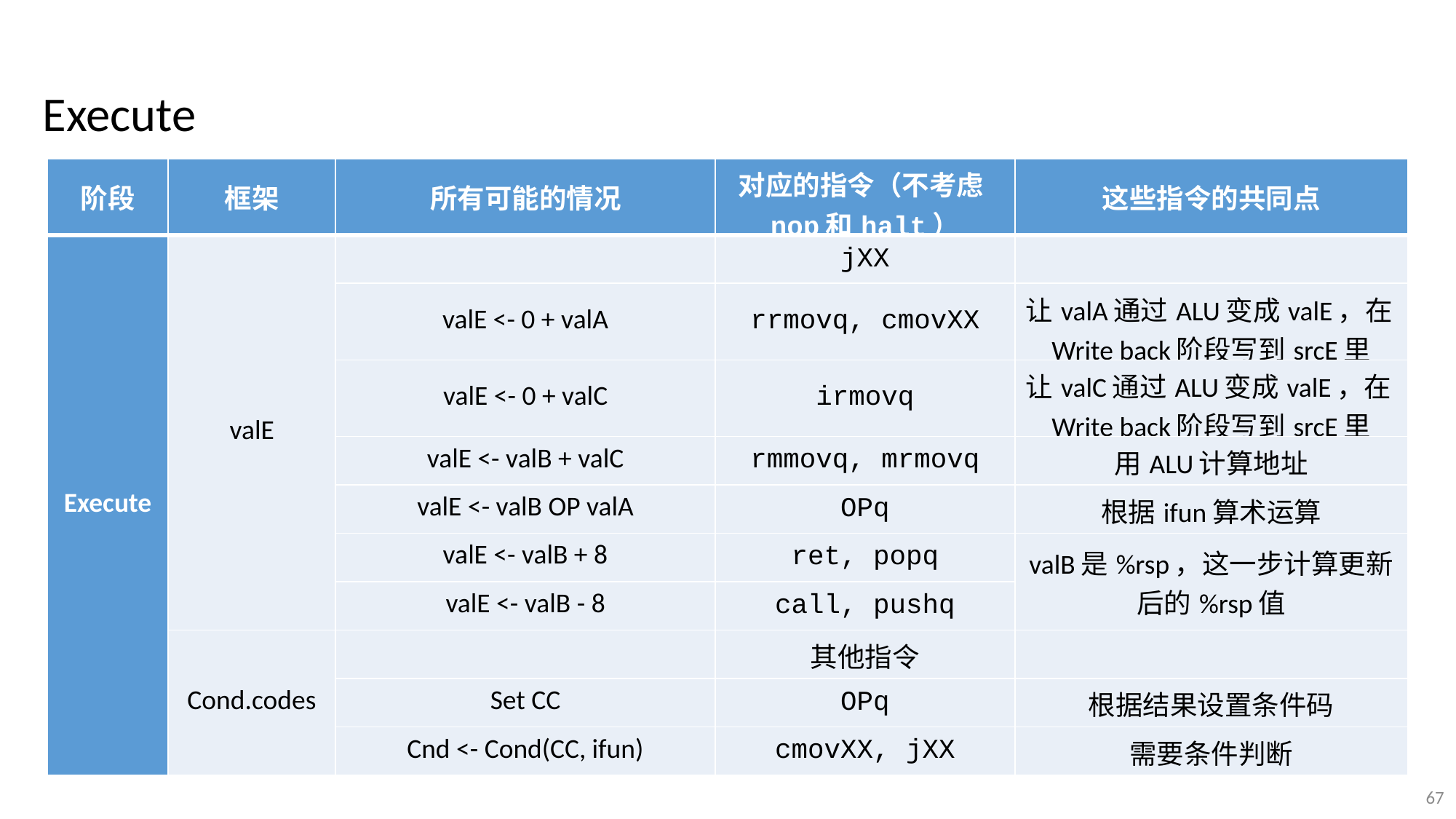

Execute
| 阶段 | 框架 | 所有可能的情况 | 对应的指令（不考虑nop和halt） | 这些指令的共同点 |
| --- | --- | --- | --- | --- |
| Execute | valE |  | jXX |  |
| Execute | valE | valE <- 0 + valA | rrmovq, cmovXX | 让valA通过ALU变成valE，在Write back阶段写到srcE里 |
|  |  | valE <- 0 + valC | irmovq | 让valC通过ALU变成valE，在Write back阶段写到srcE里 |
|  |  | valE <- valB + valC | rmmovq, mrmovq | 用ALU计算地址 |
|  |  | valE <- valB OP valA | OPq | 根据ifun算术运算 |
|  |  | valE <- valB + 8 | ret, popq | valB是%rsp，这一步计算更新后的%rsp值 |
|  |  | valE <- valB - 8 | call, pushq |  |
|  | Cond.codes |  | 其他指令 |  |
|  |  | Set CC | OPq | 根据结果设置条件码 |
|  |  | Cnd <- Cond(CC, ifun) | cmovXX, jXX | 需要条件判断 |
67